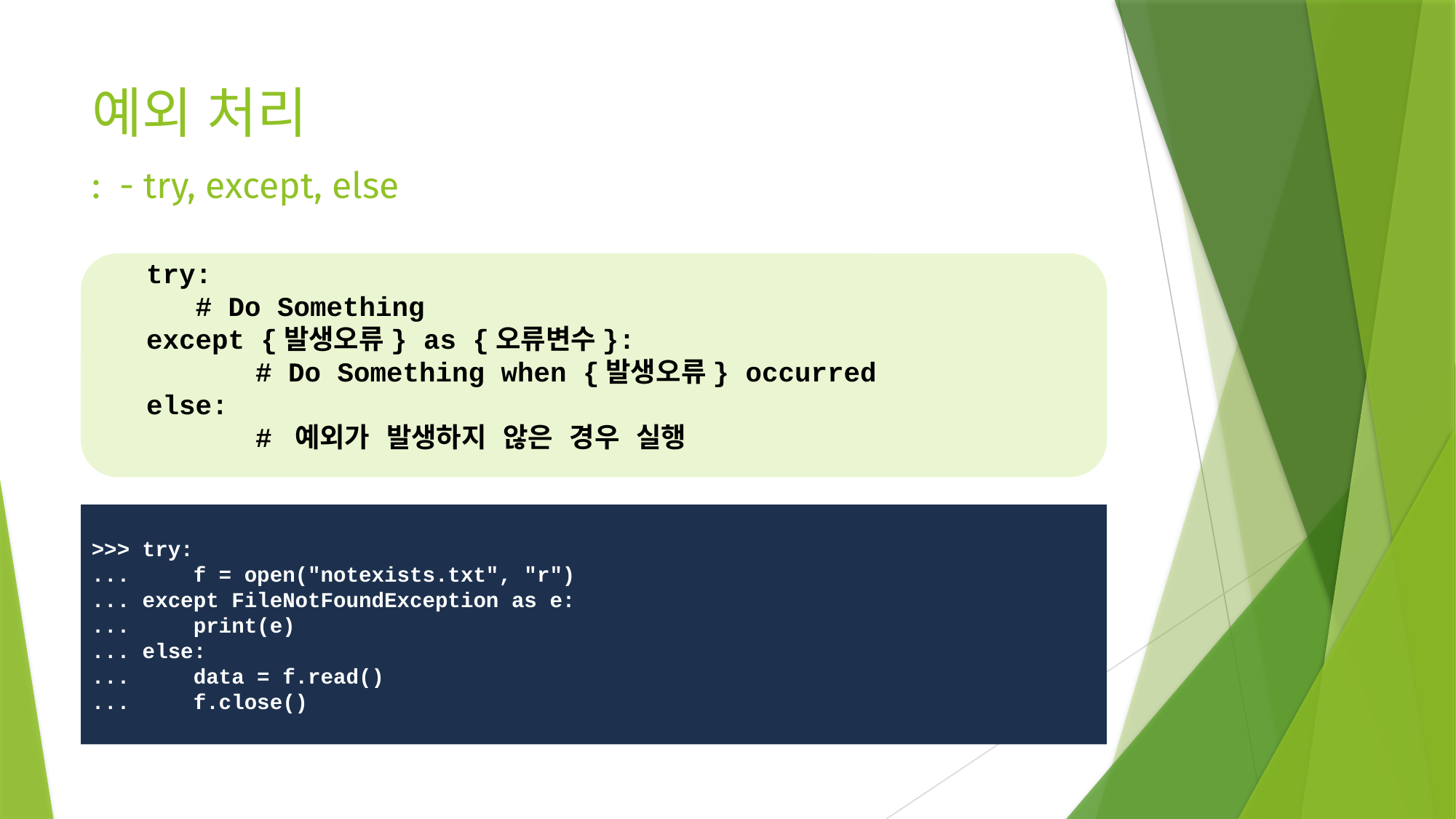

# 예외 처리 :  - try, except, else
try:
   # Do Something
except {발생오류} as {오류변수}:
	# Do Something when {발생오류} occurred
else:
	# 예외가 발생하지 않은 경우 실행

오류 종류에 상관 없이 오류가 발생하면 except 블록을 수행

>>> try:
...     f = open("notexists.txt", "r")
... except FileNotFoundException as e:
...     print(e)
... else:
...     data = f.read()
...     f.close()